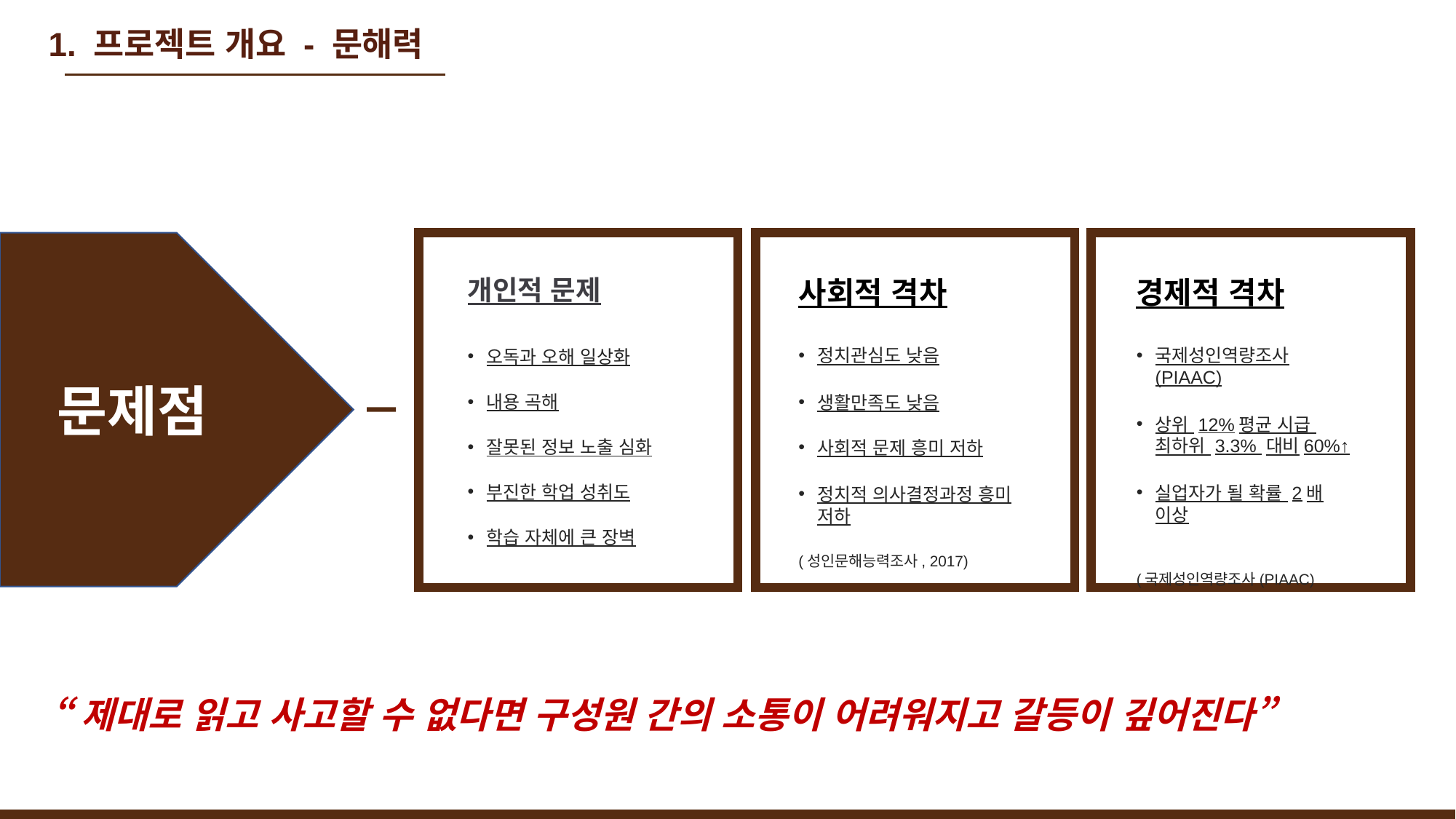

1. 프로젝트 개요 - 문해력

문제점

개인적 문제
사회적 격차
경제적 격차
정치관심도 낮음

생활만족도 낮음
사회적 문제 흥미 저하

정치적 의사결정과정 흥미 저하

(성인문해능력조사, 2017)
국제성인역량조사(PIAAC)

상위 12%평균 시급  최하위 3.3% 대비60%↑

실업자가 될 확률 2배 이상

(국제성인역량조사(PIAAC)
오독과 오해 일상화
내용 곡해
잘못된 정보 노출 심화
부진한 학업 성취도
학습 자체에 큰 장벽
“제대로 읽고 사고할 수 없다면 구성원 간의 소통이 어려워지고 갈등이 깊어진다”